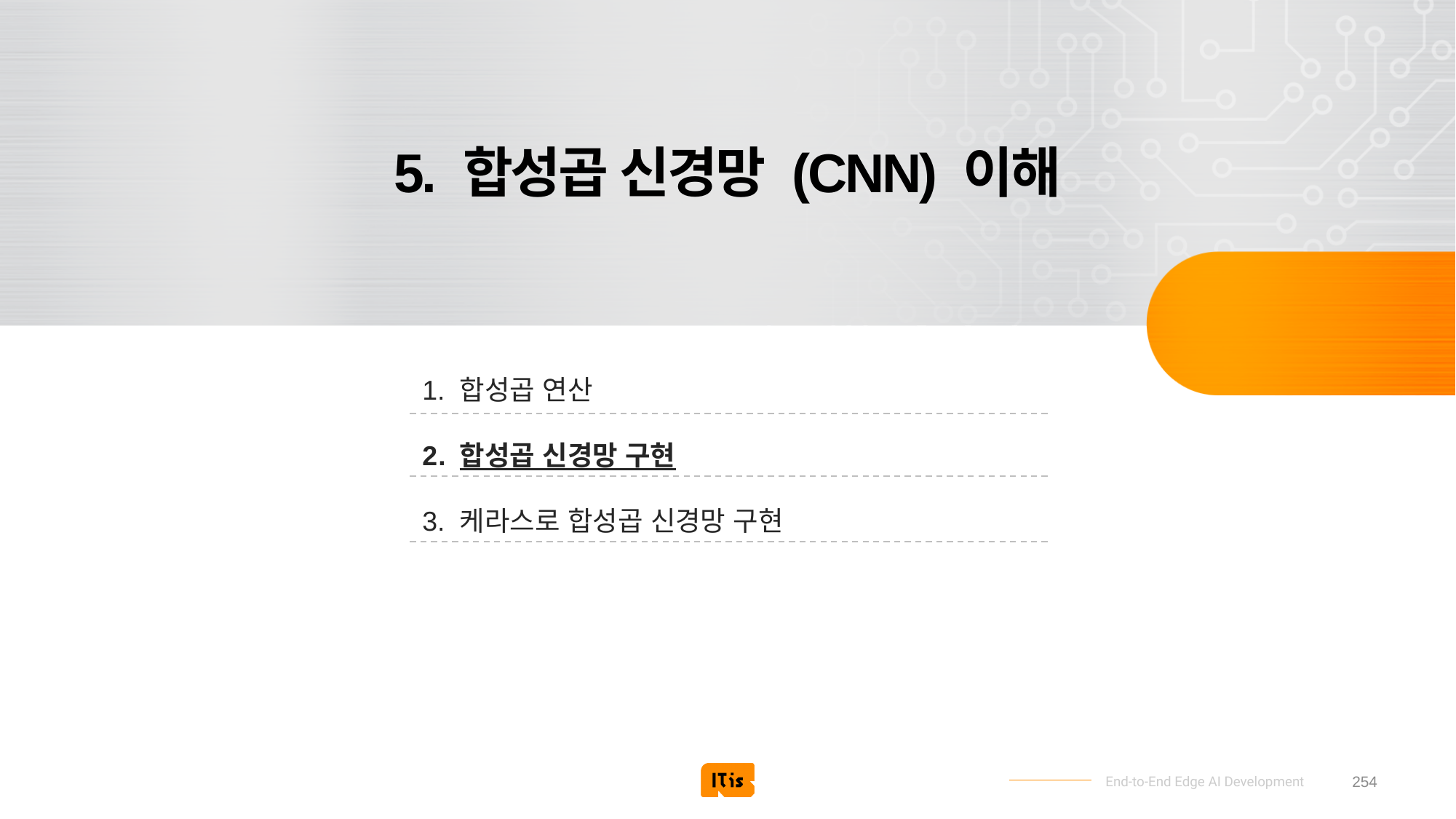

# 5. 합성곱 신경망 (CNN) 이해
합성곱 연산
합성곱 신경망 구현
케라스로 합성곱 신경망 구현

254